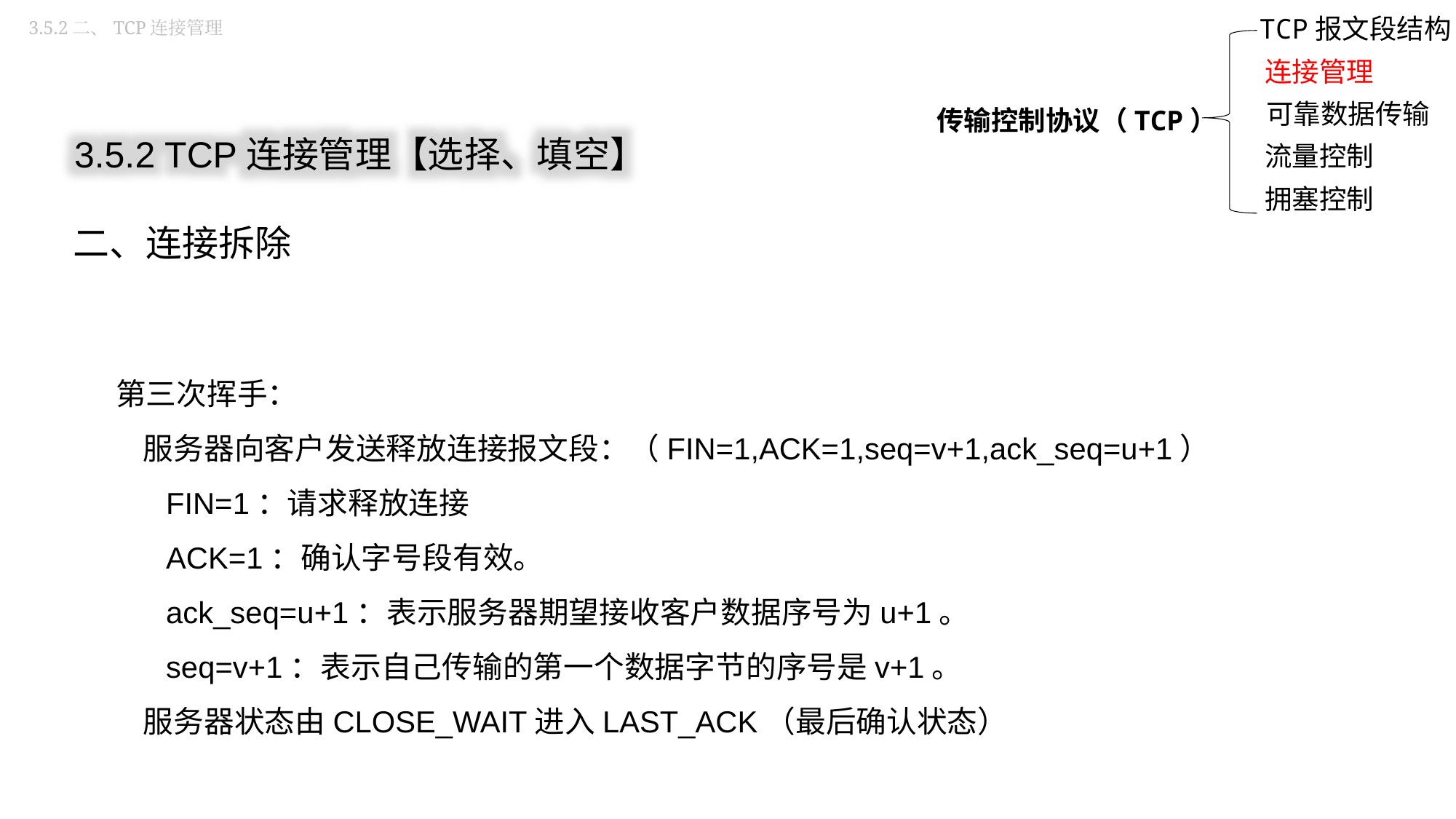

3.5.2二、TCP连接管理
TCP报文段结构

连接管理
传输控制协议（TCP）
可靠数据传输
流量控制
拥塞控制
3.5.2 TCP连接管理【选择、填空】
二、连接拆除
第三次挥手：
   服务器向客户发送释放连接报文段：（FIN=1,ACK=1,seq=v+1,ack_seq=u+1）
      FIN=1：请求释放连接
      ACK=1：确认字号段有效。
      ack_seq=u+1：表示服务器期望接收客户数据序号为u+1。
      seq=v+1：表示自己传输的第一个数据字节的序号是v+1。
   服务器状态由CLOSE_WAIT进入LAST_ACK（最后确认状态）